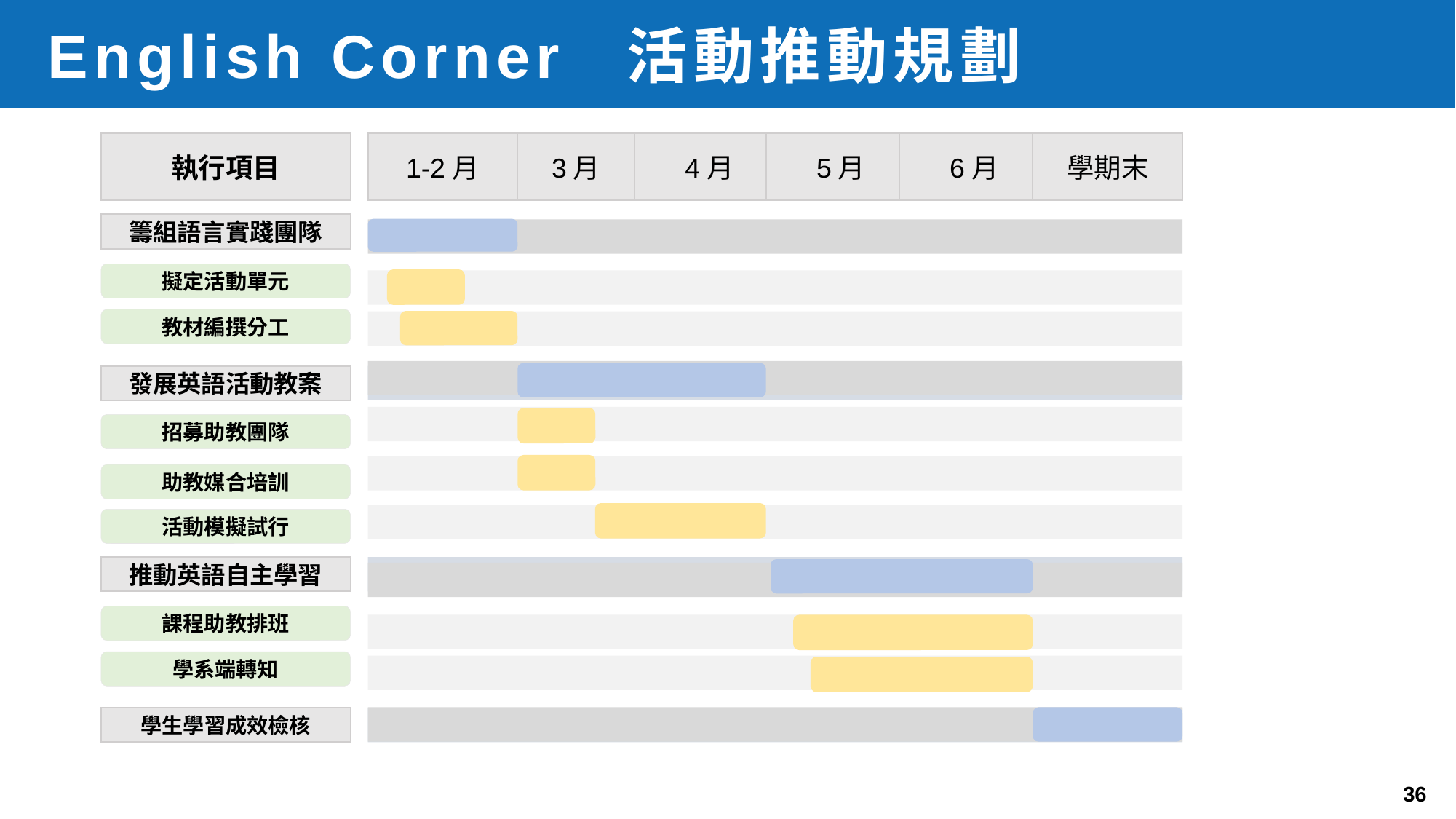

English Corner  活動推動規劃
執行項目
5月
6月
學期末
4月
1-2月
3月
籌組語言實踐團隊

擬定活動單元

教材編撰分工

發展英語活動教案

招募助教團隊

助教媒合培訓

活動模擬試行

推動英語自主學習

課程助教排班

學系端轉知

學生學習成效檢核
36